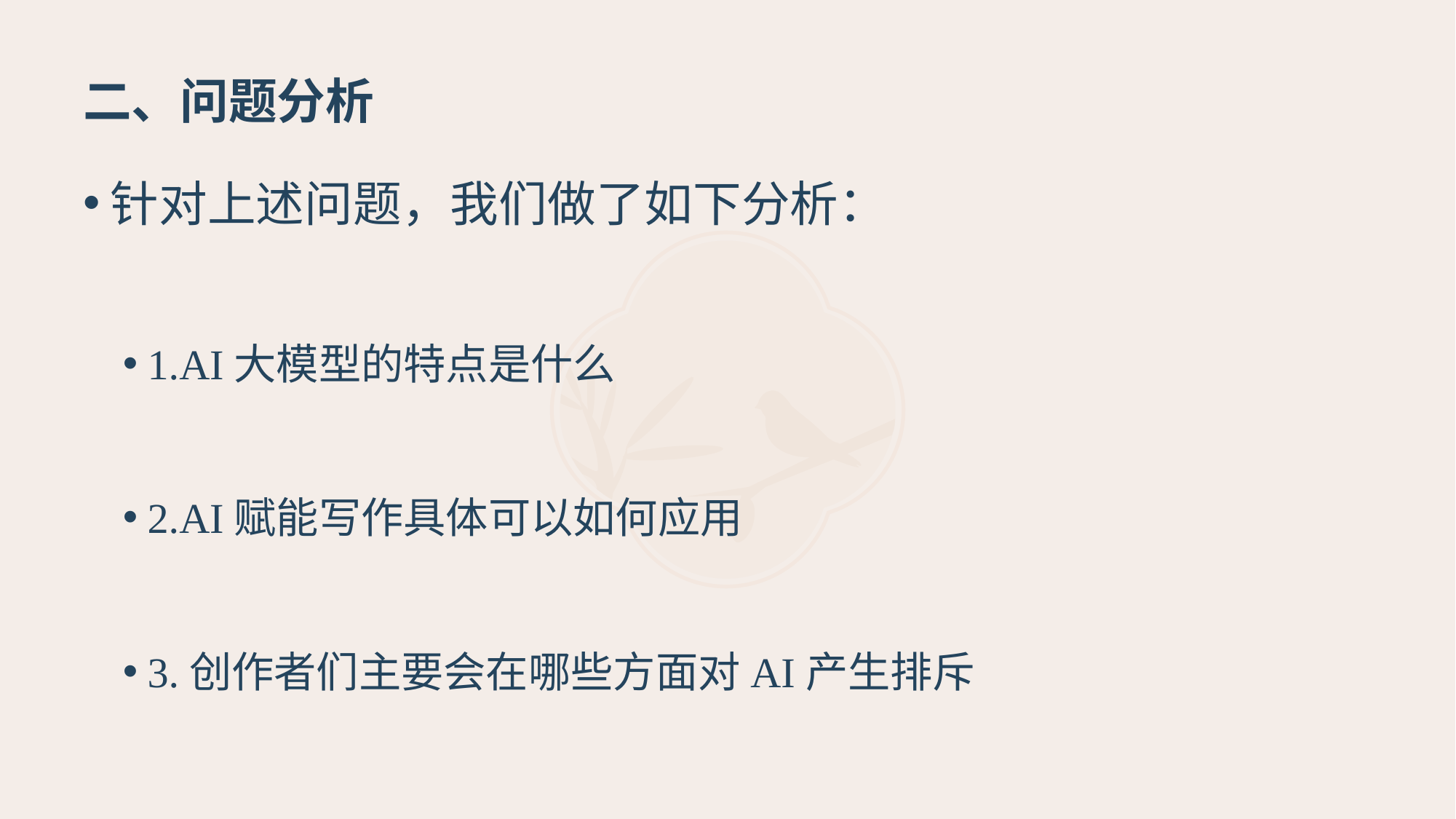

# 二、问题分析
针对上述问题，我们做了如下分析：

1.AI大模型的特点是什么

2.AI赋能写作具体可以如何应用

3.创作者们主要会在哪些方面对AI产生排斥